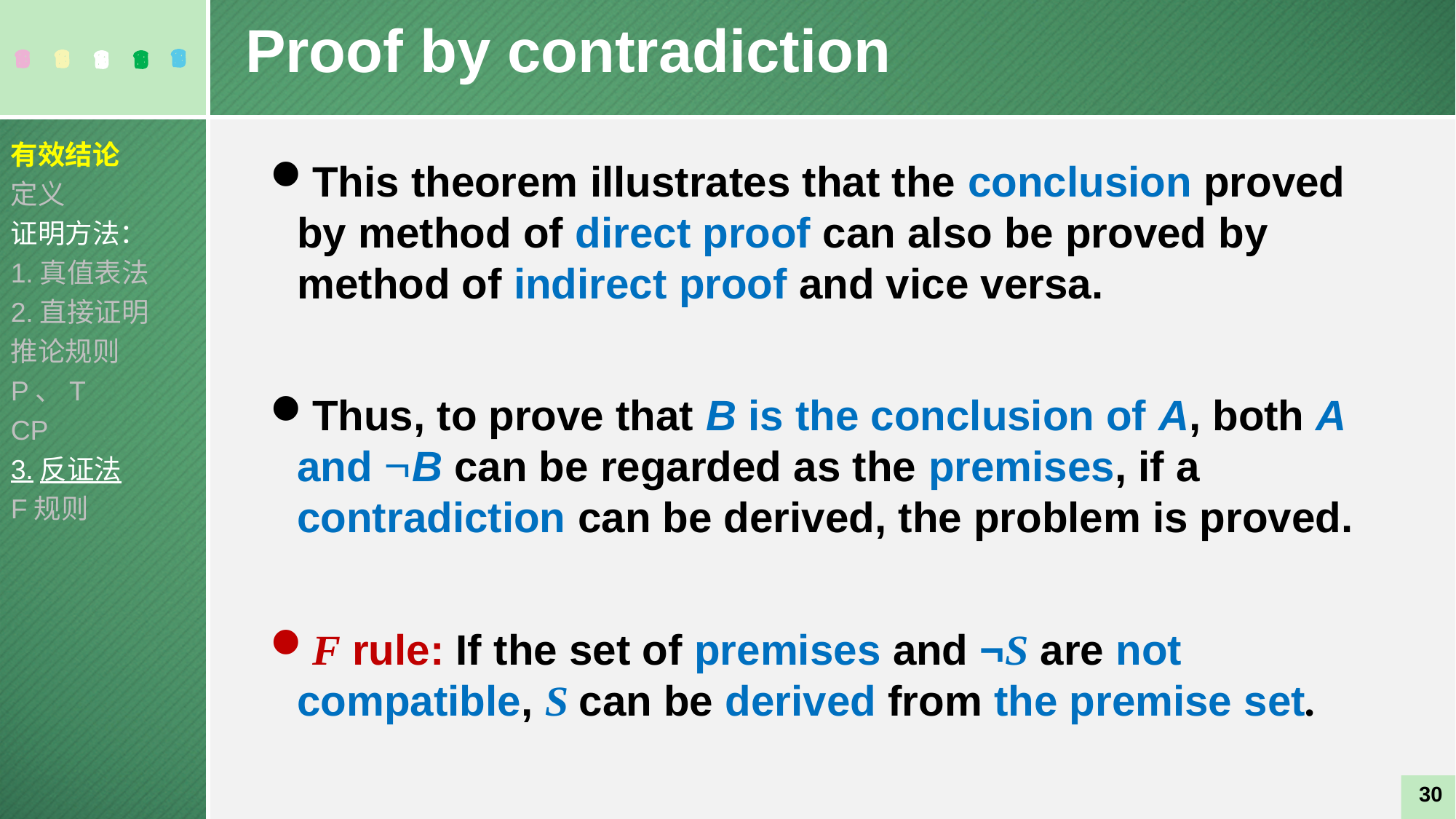

Proof by contradiction

有效结论
定义
证明方法：
1.真值表法
2.直接证明
推论规则
P、T
CP
3.反证法
F规则

This theorem illustrates that the conclusion proved by method of direct proof can also be proved by method of indirect proof and vice versa.

Thus, to prove that B is the conclusion of A, both A and ¬B can be regarded as the premises, if a contradiction can be derived, the problem is proved.

F rule: If the set of premises and ¬S are not compatible, S can be derived from the premise set.